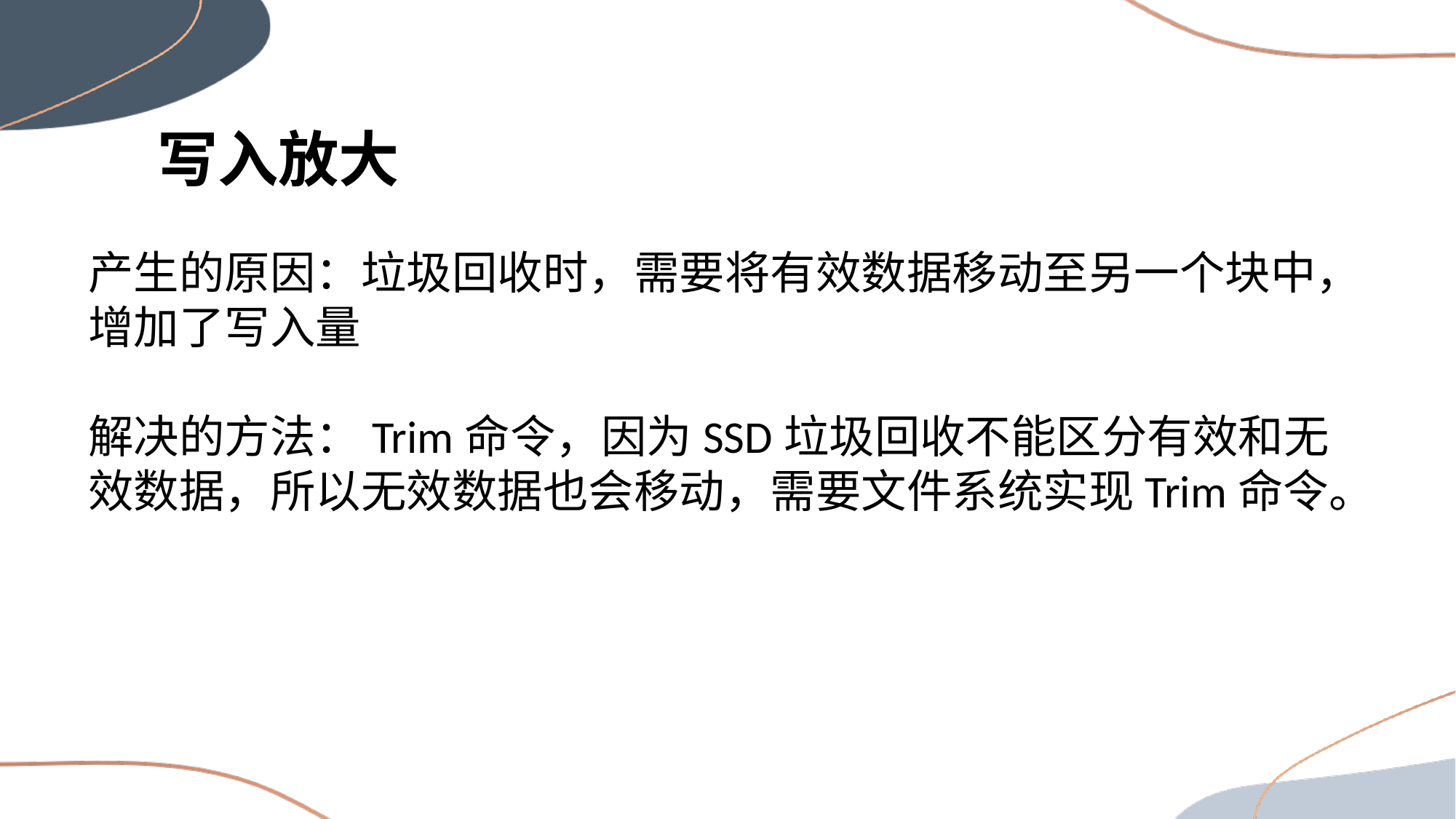

写入放大

产生的原因：垃圾回收时，需要将有效数据移动至另一个块中，增加了写入量

解决的方法：Trim命令，因为SSD垃圾回收不能区分有效和无效数据，所以无效数据也会移动，需要文件系统实现Trim命令。